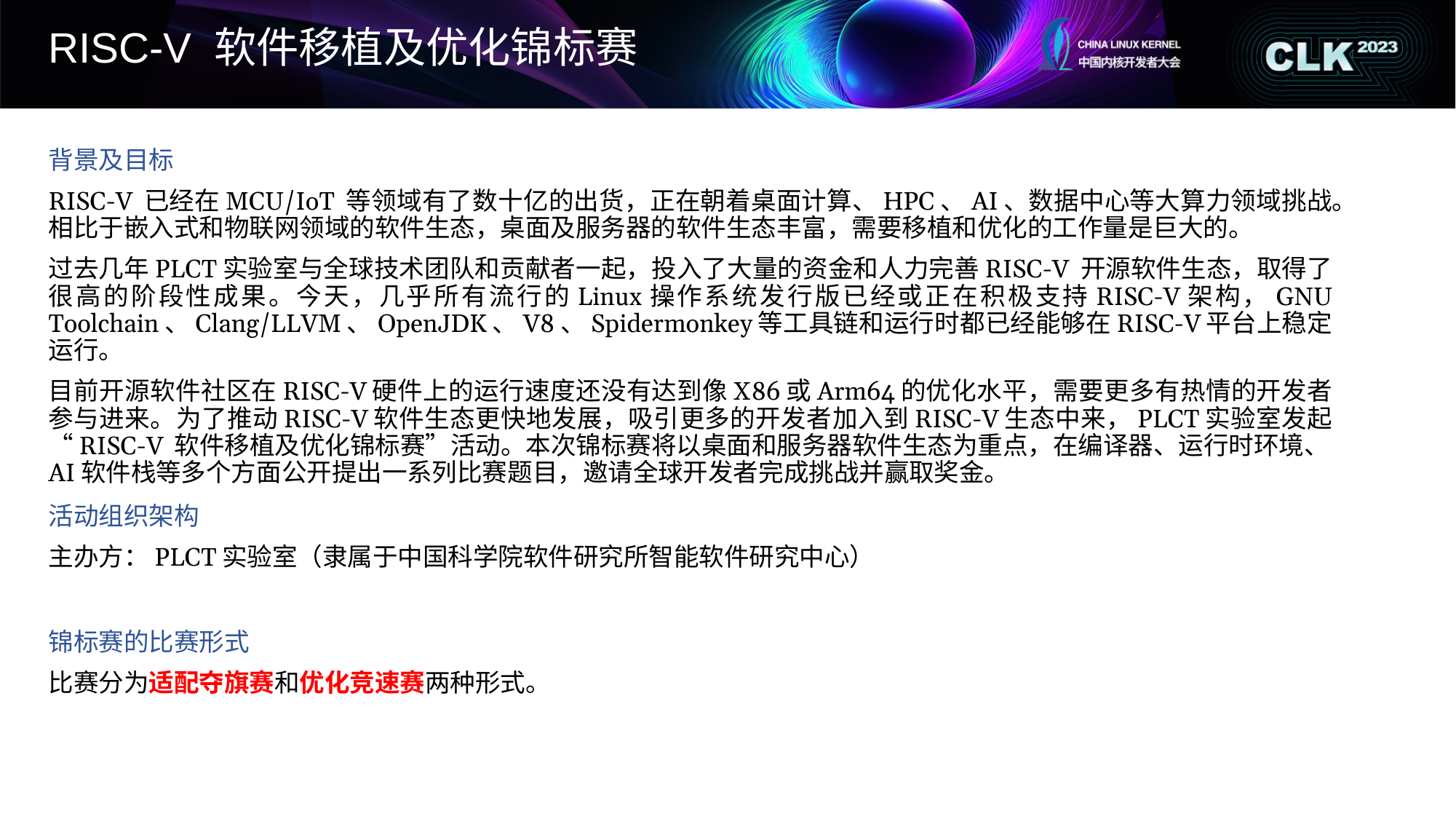

# RISC-V 软件移植及优化锦标赛
背景及目标
RISC-V 已经在MCU/IoT 等领域有了数十亿的出货，正在朝着桌面计算、HPC、AI、数据中心等大算力领域挑战。相比于嵌入式和物联网领域的软件生态，桌面及服务器的软件生态丰富，需要移植和优化的工作量是巨大的。
过去几年PLCT实验室与全球技术团队和贡献者一起，投入了大量的资金和人力完善RISC-V 开源软件生态，取得了很高的阶段性成果。今天，几乎所有流行的Linux操作系统发行版已经或正在积极支持RISC-V架构，GNU Toolchain、Clang/LLVM、OpenJDK、V8、Spidermonkey等工具链和运行时都已经能够在RISC-V平台上稳定运行。
目前开源软件社区在RISC-V硬件上的运行速度还没有达到像X86或Arm64的优化水平，需要更多有热情的开发者参与进来。为了推动RISC-V软件生态更快地发展，吸引更多的开发者加入到RISC-V生态中来，PLCT实验室发起“RISC-V 软件移植及优化锦标赛”活动。本次锦标赛将以桌面和服务器软件生态为重点，在编译器、运行时环境、AI软件栈等多个方面公开提出一系列比赛题目，邀请全球开发者完成挑战并赢取奖金。
活动组织架构
主办方：PLCT实验室（隶属于中国科学院软件研究所智能软件研究中心）

锦标赛的比赛形式
比赛分为适配夺旗赛和优化竞速赛两种形式。